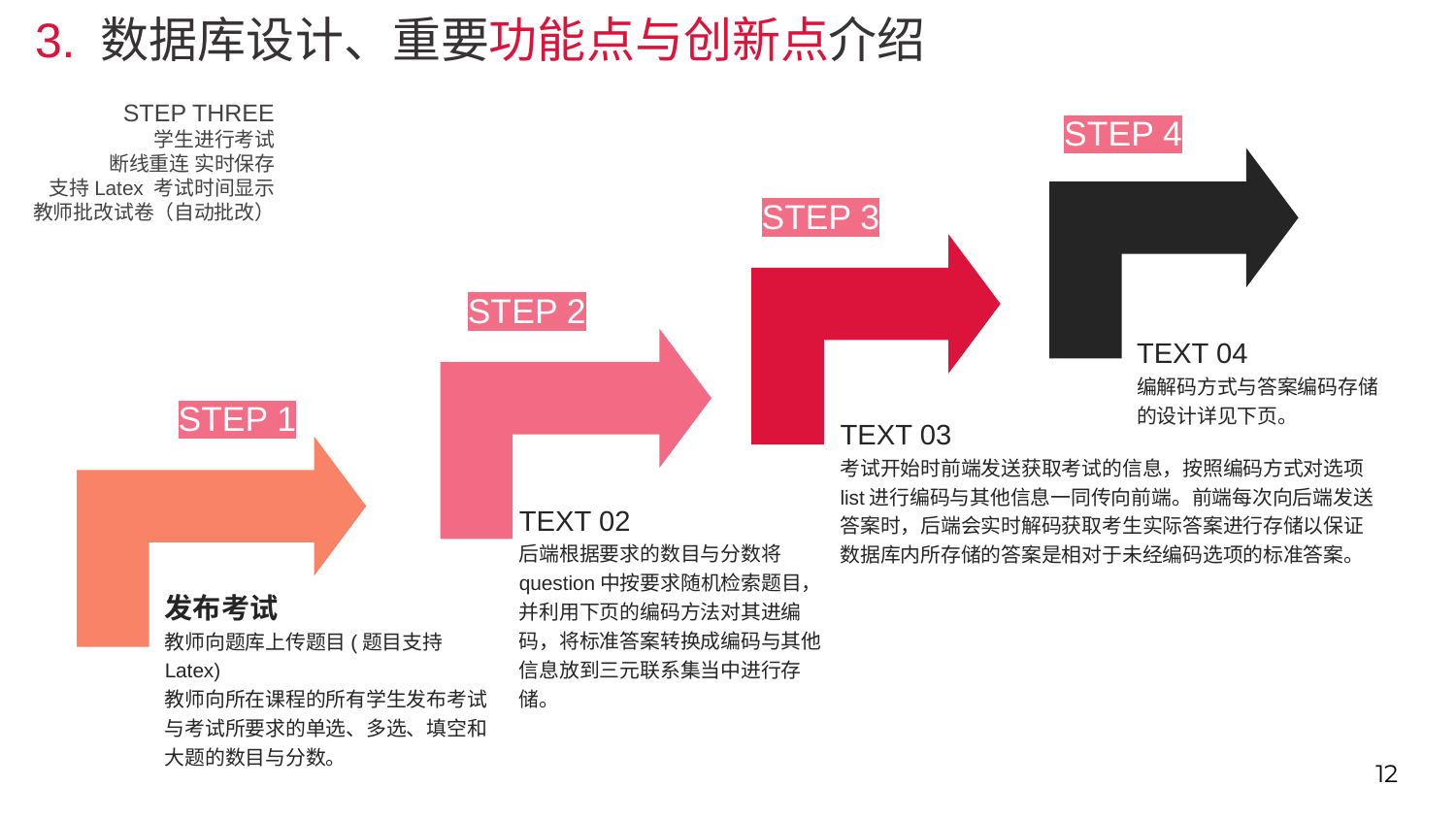

3. 数据库设计、重要功能点与创新点介绍
STEP THREE
学生进行考试
断线重连 实时保存
支持Latex 考试时间显示
教师批改试卷（自动批改）

STEP 4

STEP 3

STEP 2

TEXT 04
编解码方式与答案编码存储的设计详见下页。
STEP 1
TEXT 03
考试开始时前端发送获取考试的信息，按照编码方式对选项list进行编码与其他信息一同传向前端。前端每次向后端发送答案时，后端会实时解码获取考生实际答案进行存储以保证数据库内所存储的答案是相对于未经编码选项的标准答案。

TEXT 02
后端根据要求的数目与分数将question中按要求随机检索题目，并利用下页的编码方法对其进编码，将标准答案转换成编码与其他信息放到三元联系集当中进行存储。

发布考试
教师向题库上传题目(题目支持Latex)
教师向所在课程的所有学生发布考试
与考试所要求的单选、多选、填空和大题的数目与分数。

12